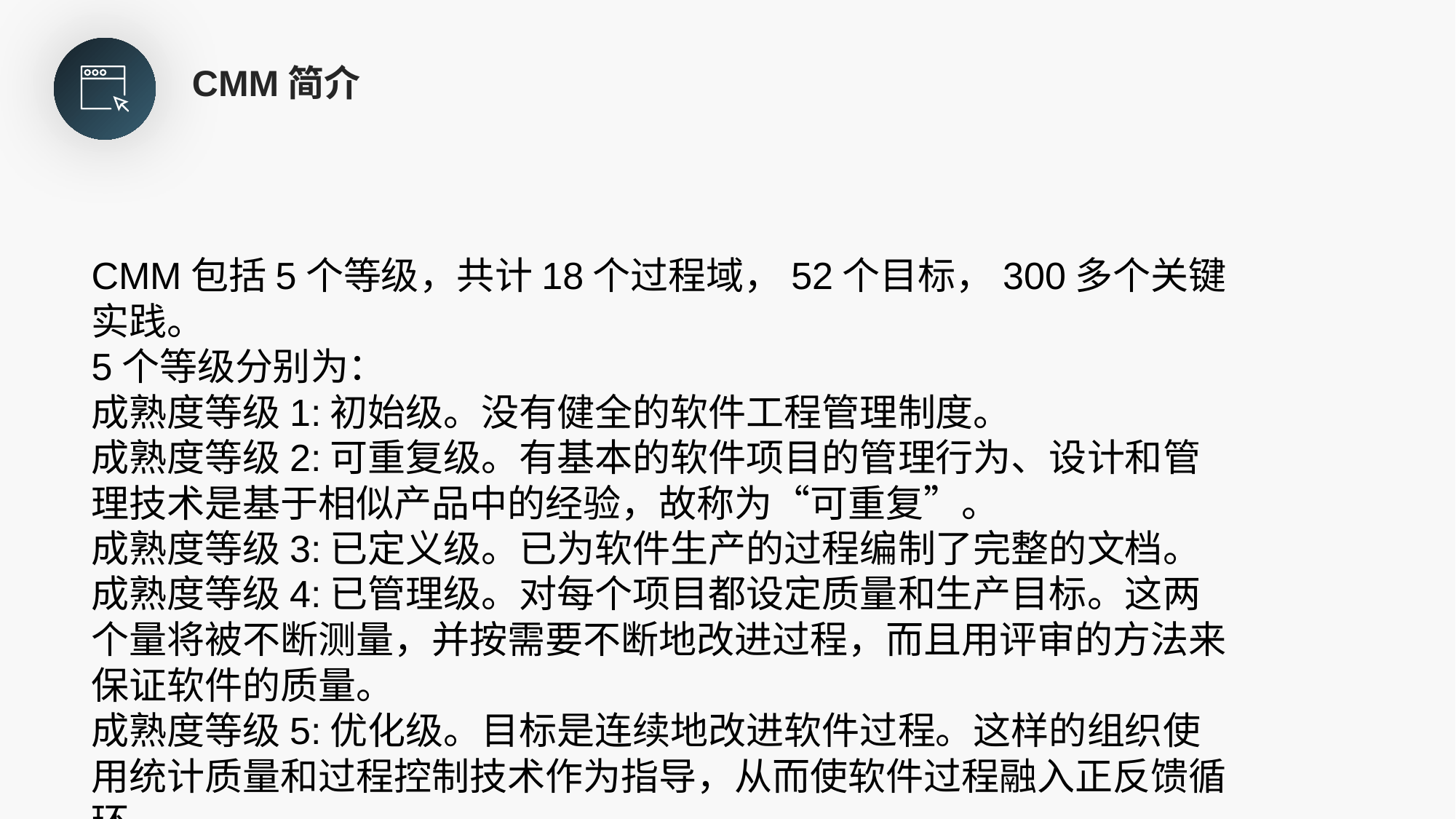

CMM简介

CMM包括5个等级，共计18个过程域，52个目标，300多个关键实践。
5个等级分别为：
成熟度等级1:初始级。没有健全的软件工程管理制度。
成熟度等级2:可重复级。有基本的软件项目的管理行为、设计和管理技术是基于相似产品中的经验，故称为“可重复”。
成熟度等级3:已定义级。已为软件生产的过程编制了完整的文档。
成熟度等级4:已管理级。对每个项目都设定质量和生产目标。这两个量将被不断测量，并按需要不断地改进过程，而且用评审的方法来保证软件的质量。
成熟度等级5:优化级。目标是连续地改进软件过程。这样的组织使用统计质量和过程控制技术作为指导，从而使软件过程融入正反馈循环，
使生产率和质量得到稳定的改进。